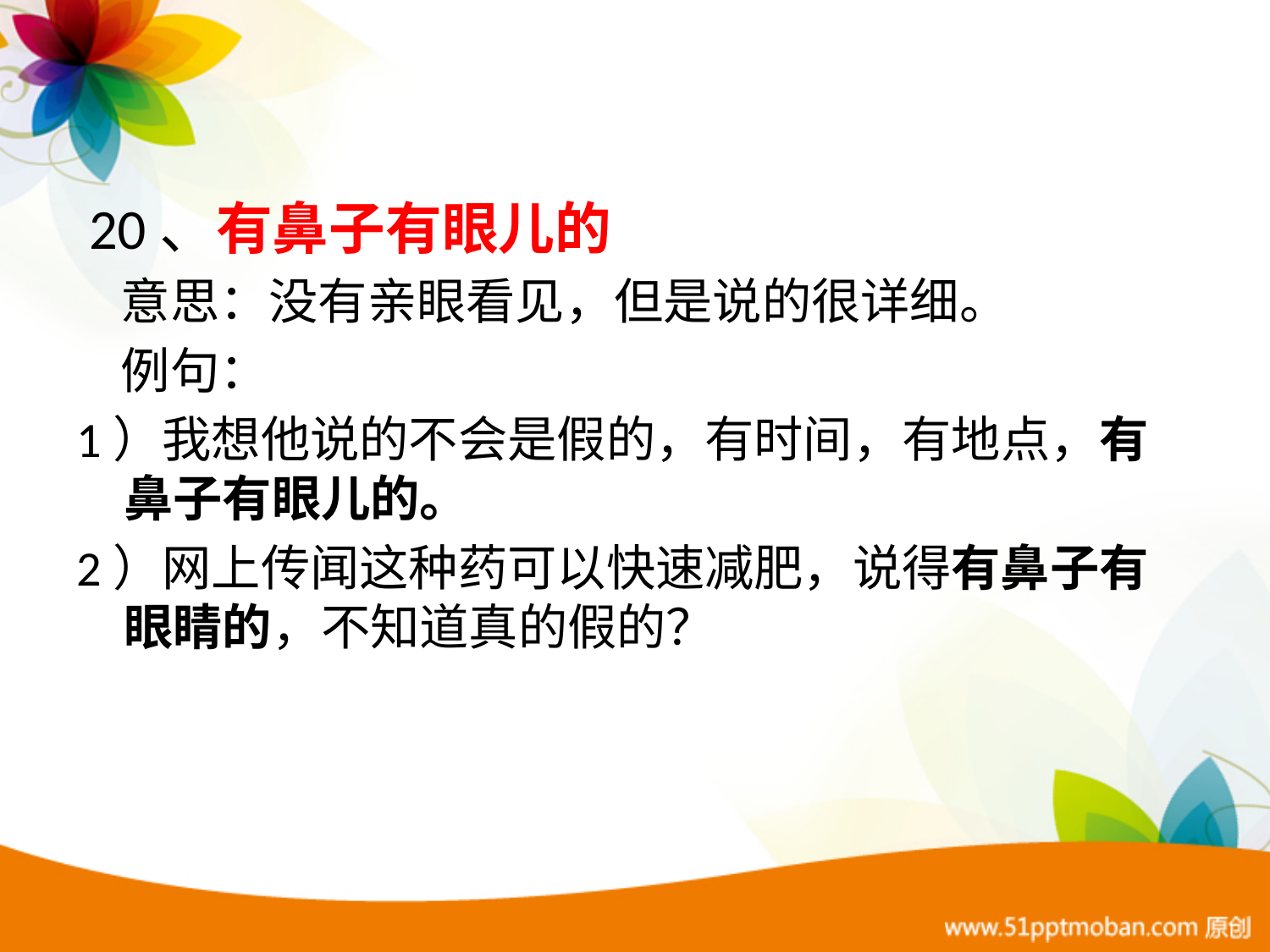

#
 20、有鼻子有眼儿的
   意思：没有亲眼看见，但是说的很详细。
   例句：
1）我想他说的不会是假的，有时间，有地点，有鼻子有眼儿的。
2）网上传闻这种药可以快速减肥，说得有鼻子有眼睛的，不知道真的假的？